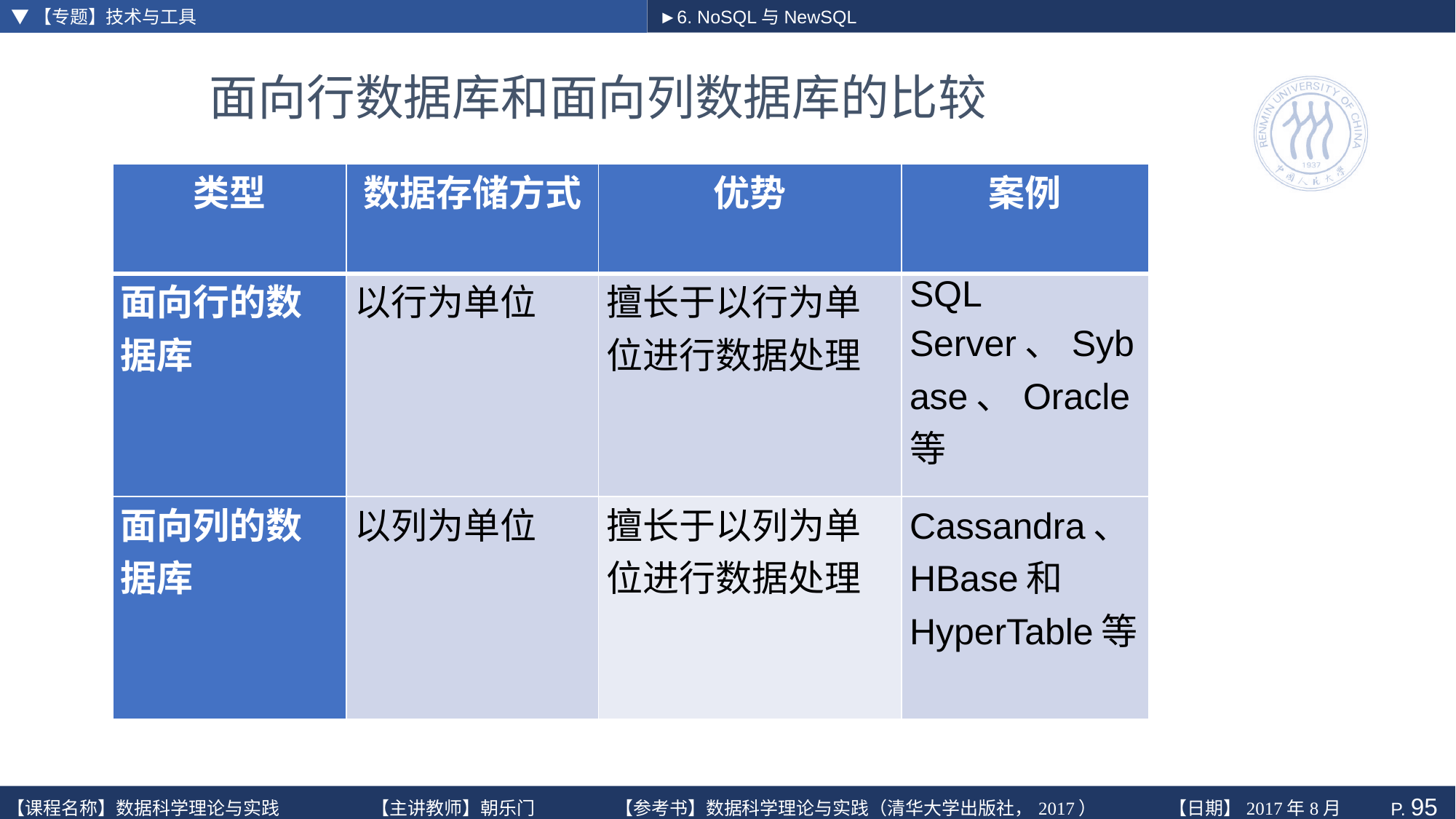

▼【专题】技术与工具
►6. NoSQL与NewSQL

# 面向行数据库和面向列数据库的比较
| 类型 | 数据存储方式 | 优势 | 案例 |
| --- | --- | --- | --- |
| 面向行的数据库 | 以行为单位 | 擅长于以行为单位进行数据处理 | SQL Server、Sybase、Oracle等 |
| 面向列的数据库 | 以列为单位 | 擅长于以列为单位进行数据处理 | Cassandra、HBase和HyperTable等 |